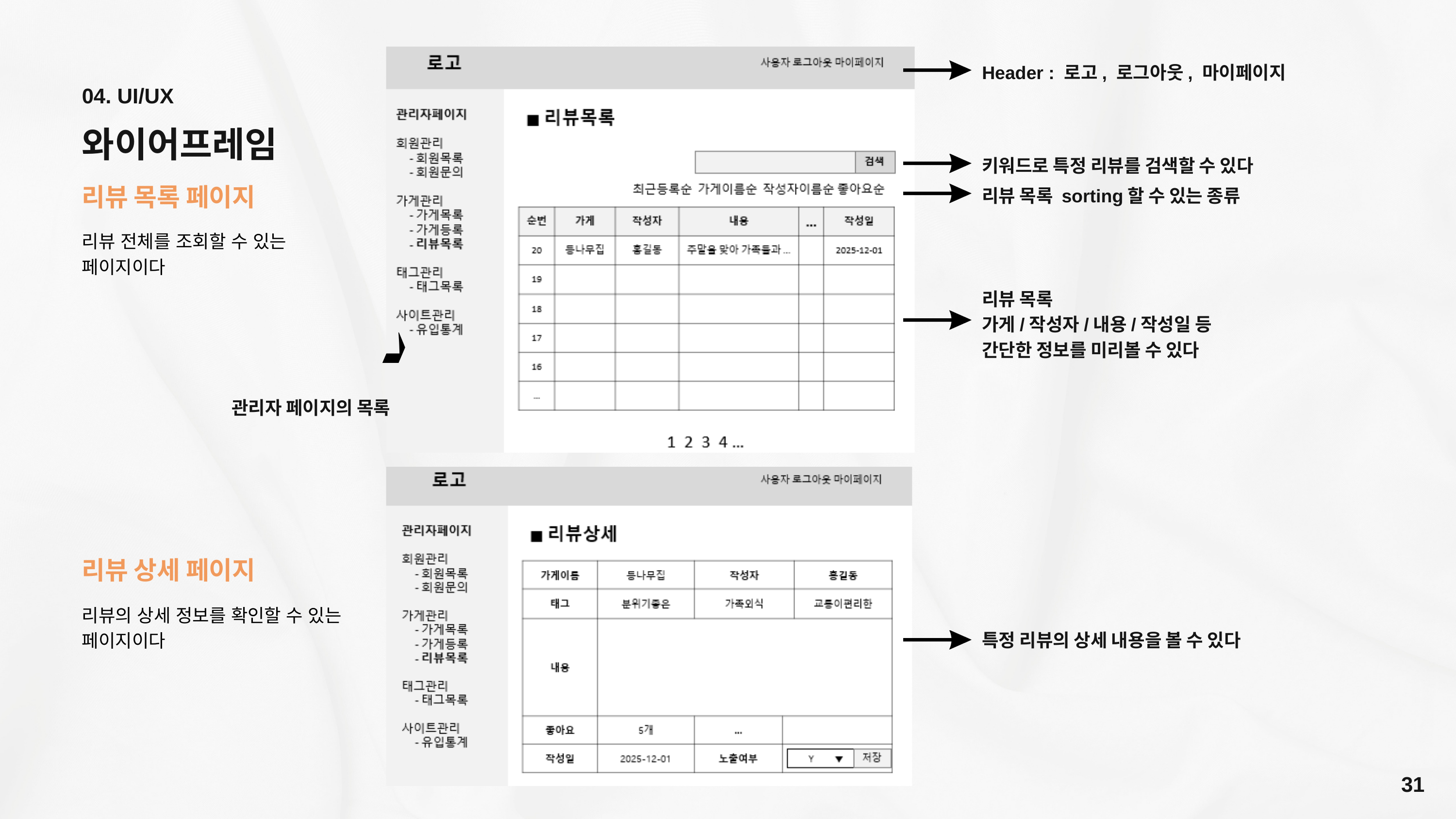

Header : 로고, 로그아웃, 마이페이지

04. UI/UX
와이어프레임
키워드로 특정 리뷰를 검색할 수 있다

리뷰 목록 페이지
리뷰 목록 sorting할 수 있는 종류

리뷰 전체를 조회할 수 있는
페이지이다
리뷰 목록
가게/작성자/내용/작성일 등 간단한 정보를 미리볼 수 있다

관리자 페이지의 목록

리뷰 상세 페이지
리뷰의 상세 정보를 확인할 수 있는
페이지이다
특정 리뷰의 상세 내용을 볼 수 있다

31